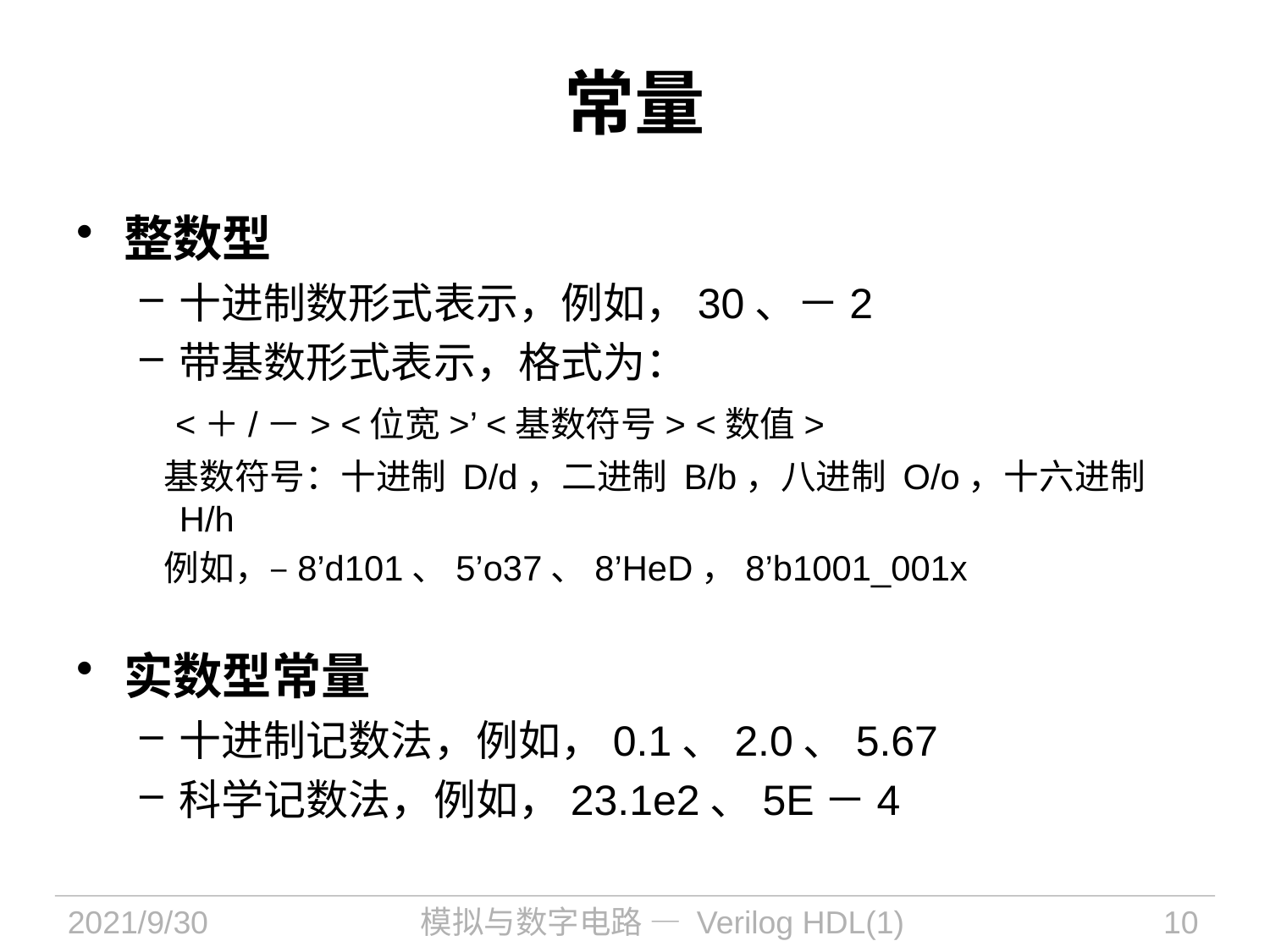

# 常量
整数型
十进制数形式表示，例如，30、－2
带基数形式表示，格式为：
   <＋/－> <位宽>’ <基数符号> <数值>
  基数符号：十进制 D/d，二进制 B/b，八进制 O/o，十六进制 H/h
  例如，–8’d101、5’o37、8’HeD，8’b1001_001x

实数型常量
十进制记数法，例如，0.1、2.0、5.67
科学记数法，例如，23.1e2、5E－4
2021/9/30
模拟与数字电路 — Verilog HDL(1)
10